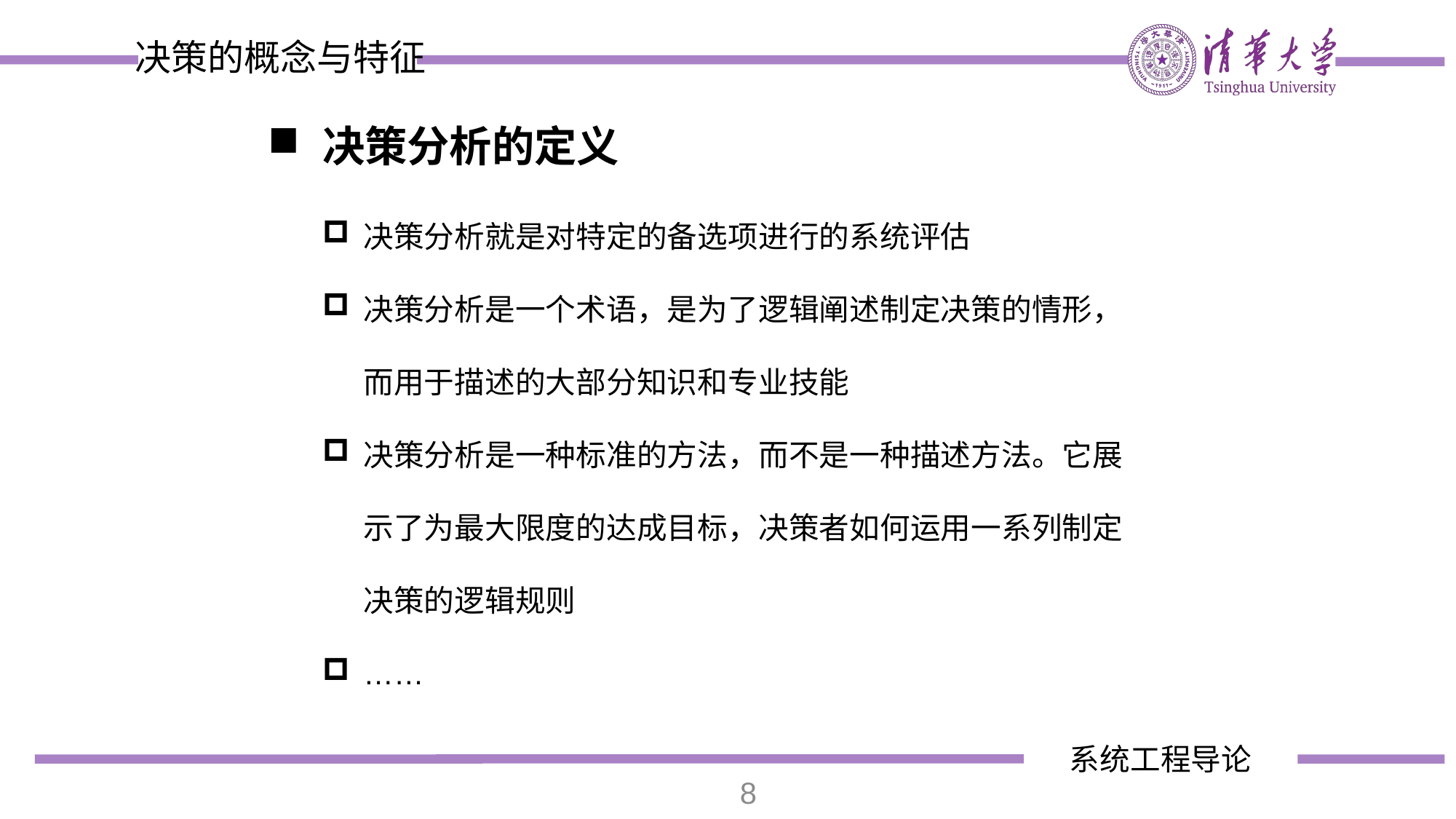

决策的概念与特征
决策分析的定义
决策分析就是对特定的备选项进行的系统评估
决策分析是一个术语，是为了逻辑阐述制定决策的情形，而用于描述的大部分知识和专业技能
决策分析是一种标准的方法，而不是一种描述方法。它展示了为最大限度的达成目标，决策者如何运用一系列制定决策的逻辑规则
……